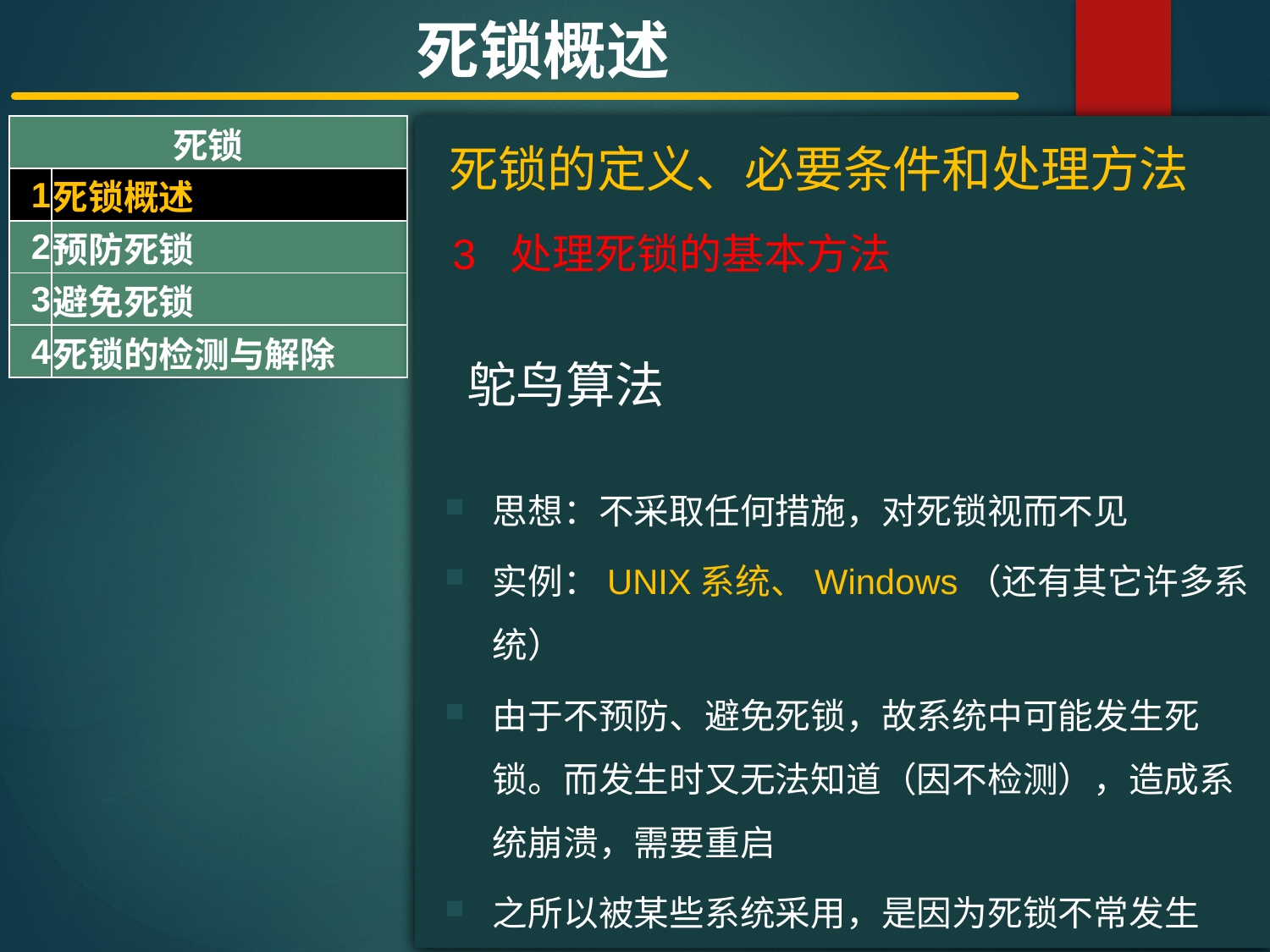

死锁概述
| 死锁 |  |
| --- | --- |
| 1 | 死锁概述 |
| 2 | 预防死锁 |
| 3 | 避免死锁 |
| 4 | 死锁的检测与解除 |
#
死锁的定义、必要条件和处理方法
3  处理死锁的基本方法

鸵鸟算法
思想：不采取任何措施，对死锁视而不见
实例：UNIX系统、Windows（还有其它许多系统）
由于不预防、避免死锁，故系统中可能发生死锁。而发生时又无法知道（因不检测），造成系统崩溃，需要重启
之所以被某些系统采用，是因为死锁不常发生